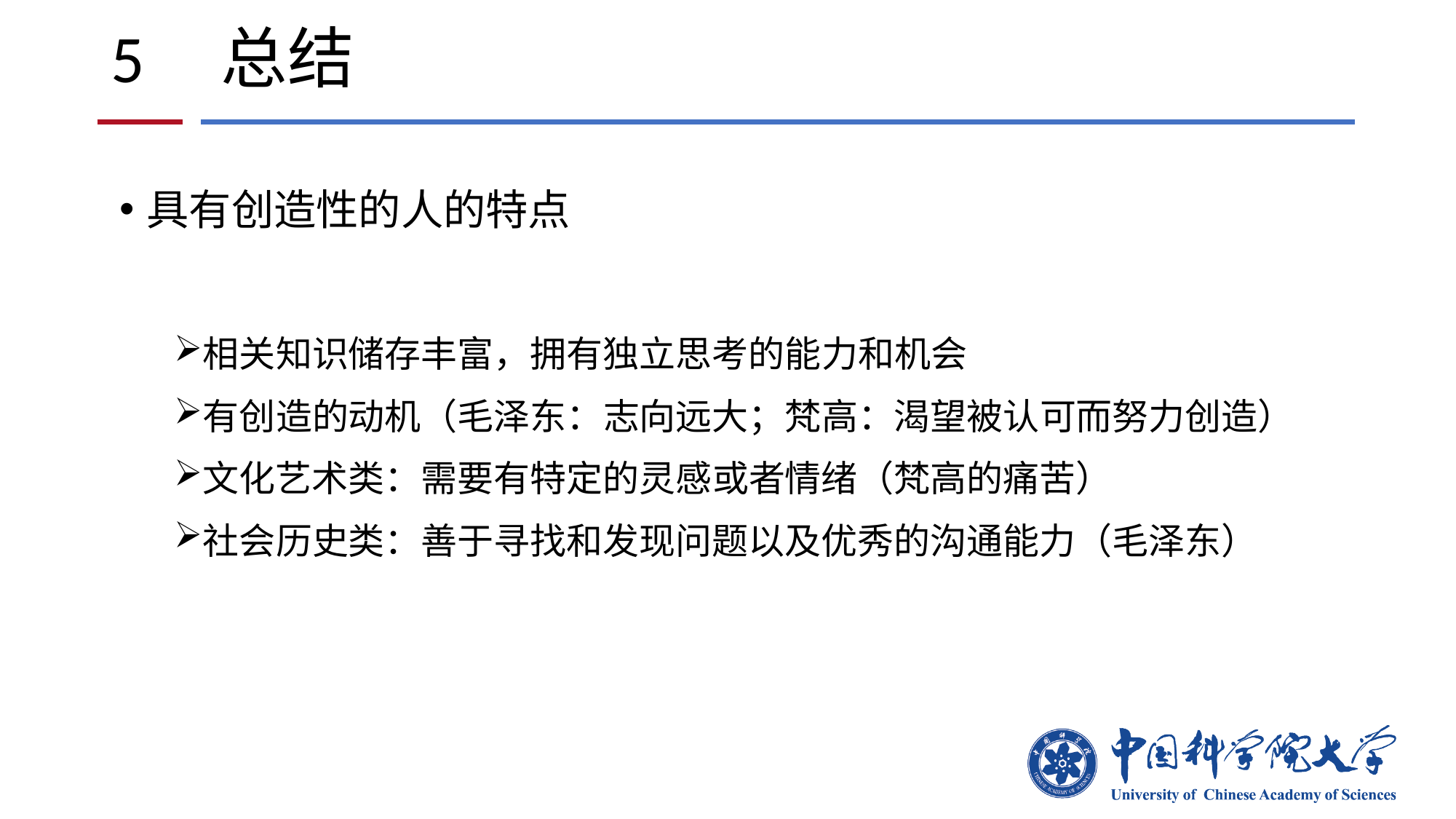

# 5    总结
具有创造性的人的特点

相关知识储存丰富，拥有独立思考的能力和机会
有创造的动机（毛泽东：志向远大；梵高：渴望被认可而努力创造）
文化艺术类：需要有特定的灵感或者情绪（梵高的痛苦）
社会历史类：善于寻找和发现问题以及优秀的沟通能力（毛泽东）